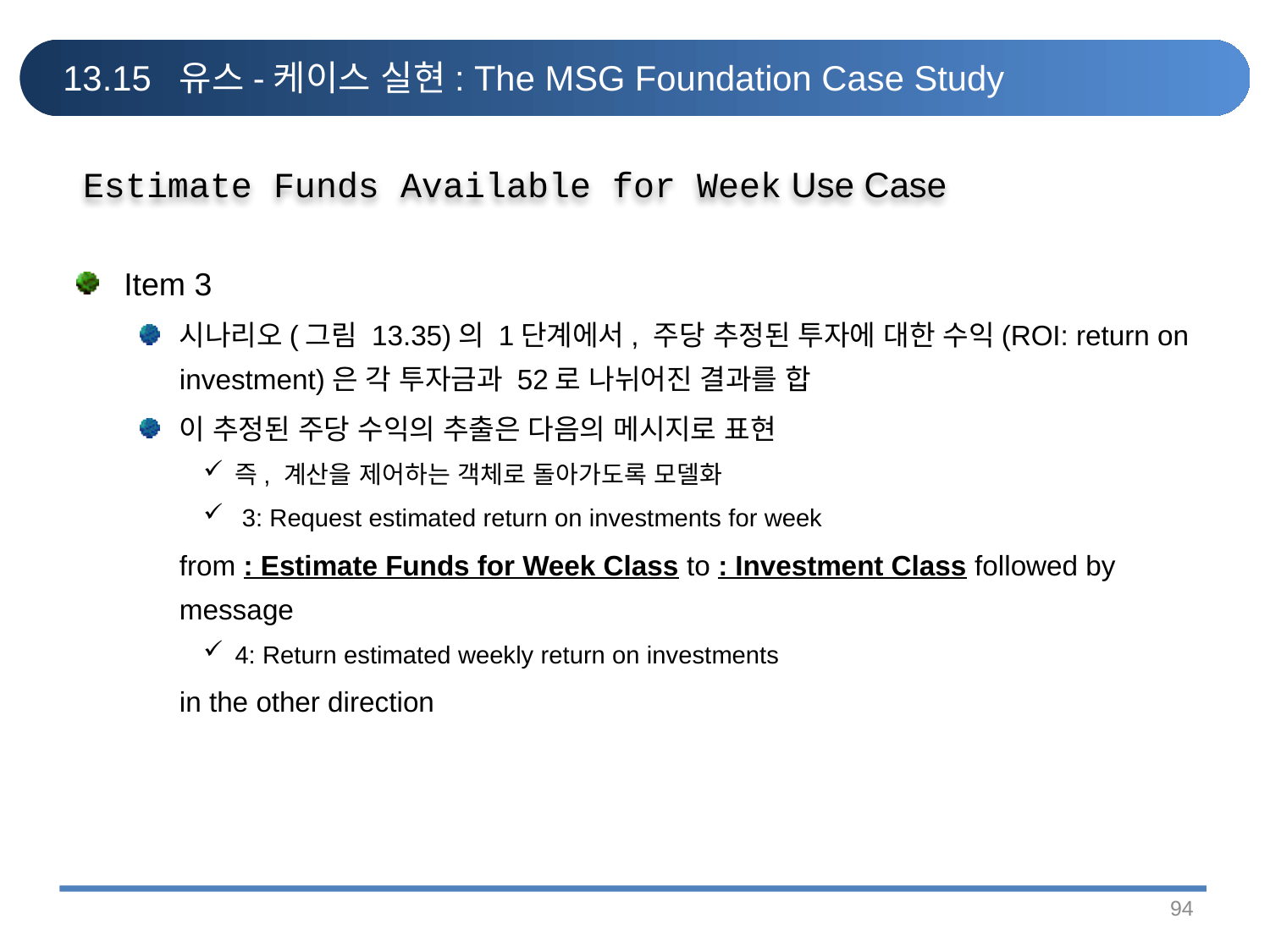

# 13.15  유스-케이스 실현: The MSG Foundation Case Study
Estimate Funds Available for Week Use Case
Item 3
시나리오(그림 13.35)의 1단계에서, 주당 추정된 투자에 대한 수익(ROI: return on investment)은 각 투자금과 52로 나뉘어진 결과를 합
이 추정된 주당 수익의 추출은 다음의 메시지로 표현
즉, 계산을 제어하는 객체로 돌아가도록 모델화
 3: Request estimated return on investments for week
	from : Estimate Funds for Week Class to : Investment Class followed by message
4: Return estimated weekly return on investments
	in the other direction
94